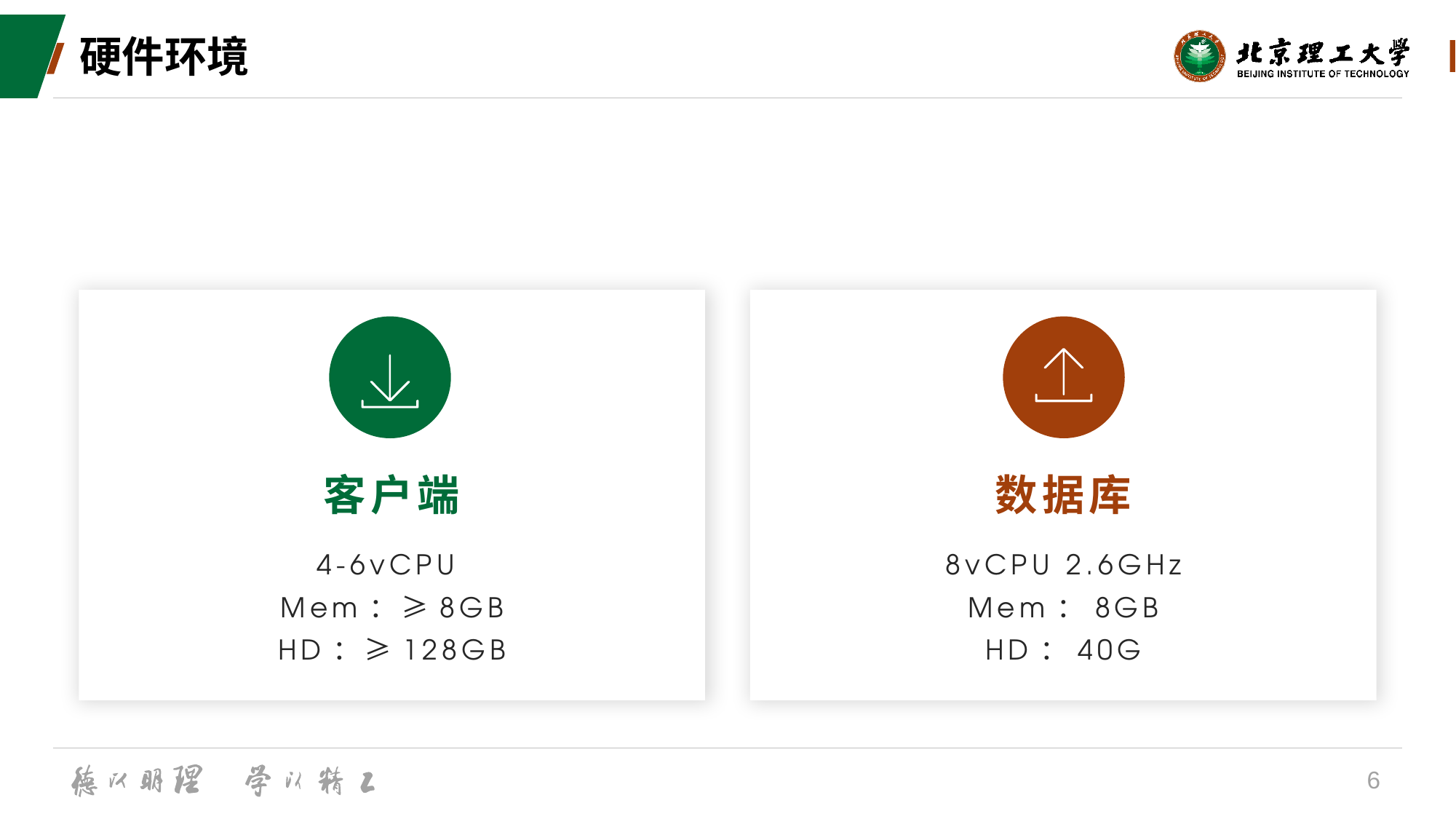

# 硬件环境

客户端
数据库
4-6vCPU
Mem：≥8GB
HD：≥128GB
8vCPU 2.6GHz
Mem：8GB
HD：40G